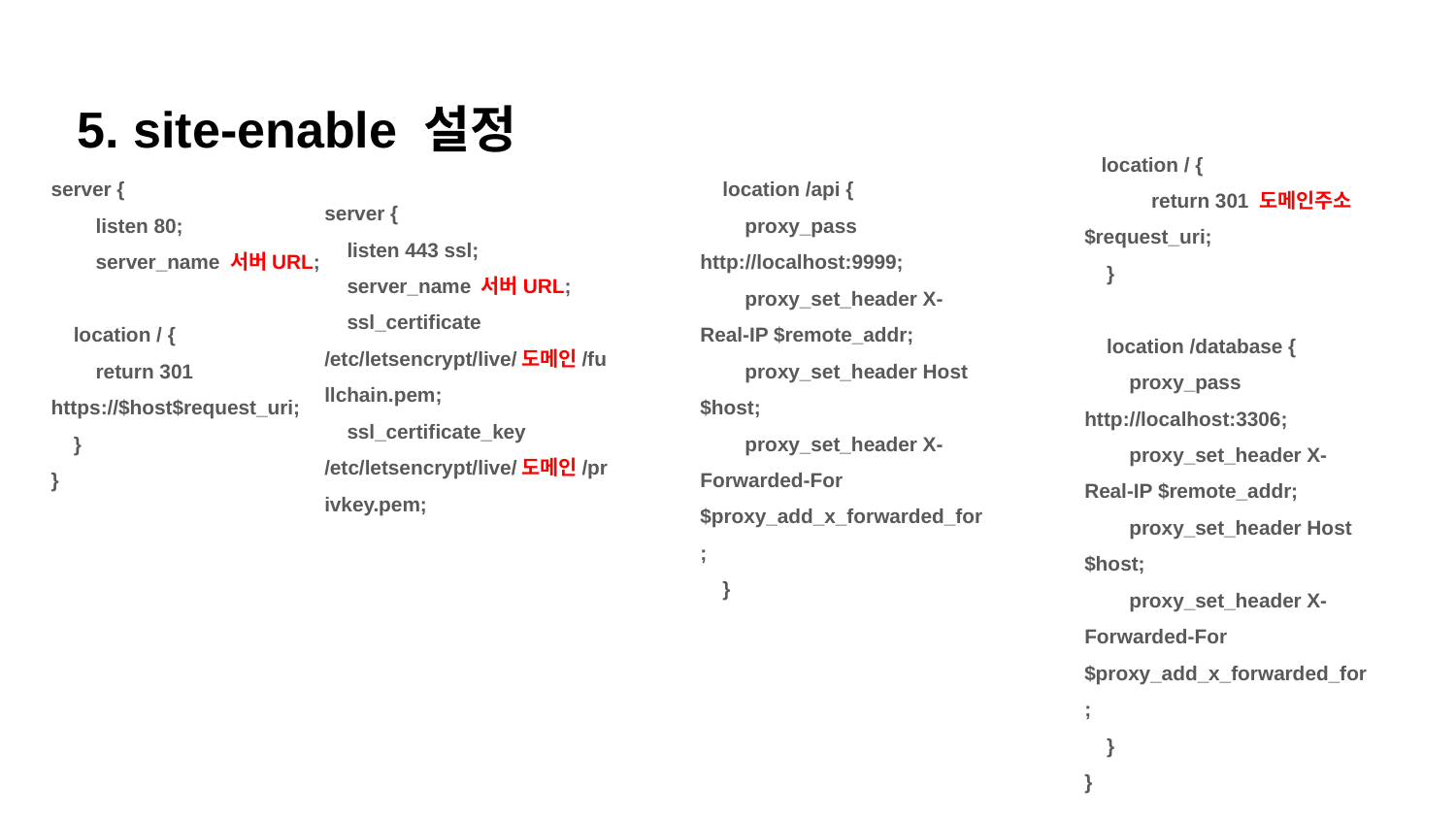

5. site-enable 설정
   location / {
            return 301 도메인주소$request_uri;
    }

    location /database {
        proxy_pass http://localhost:3306;
        proxy_set_header X-Real-IP $remote_addr;
        proxy_set_header Host $host;
        proxy_set_header X-Forwarded-For $proxy_add_x_forwarded_for;
    }
}
server {
        listen 80;
        server_name 서버URL;

    location / {
        return 301 https://$host$request_uri;
    }
}
    location /api {
        proxy_pass http://localhost:9999;
        proxy_set_header X-Real-IP $remote_addr;
        proxy_set_header Host $host;
        proxy_set_header X-Forwarded-For $proxy_add_x_forwarded_for;
    }
server {
    listen 443 ssl;
    server_name 서버URL;
    ssl_certificate /etc/letsencrypt/live/도메인/fullchain.pem;
    ssl_certificate_key /etc/letsencrypt/live/도메인/privkey.pem;